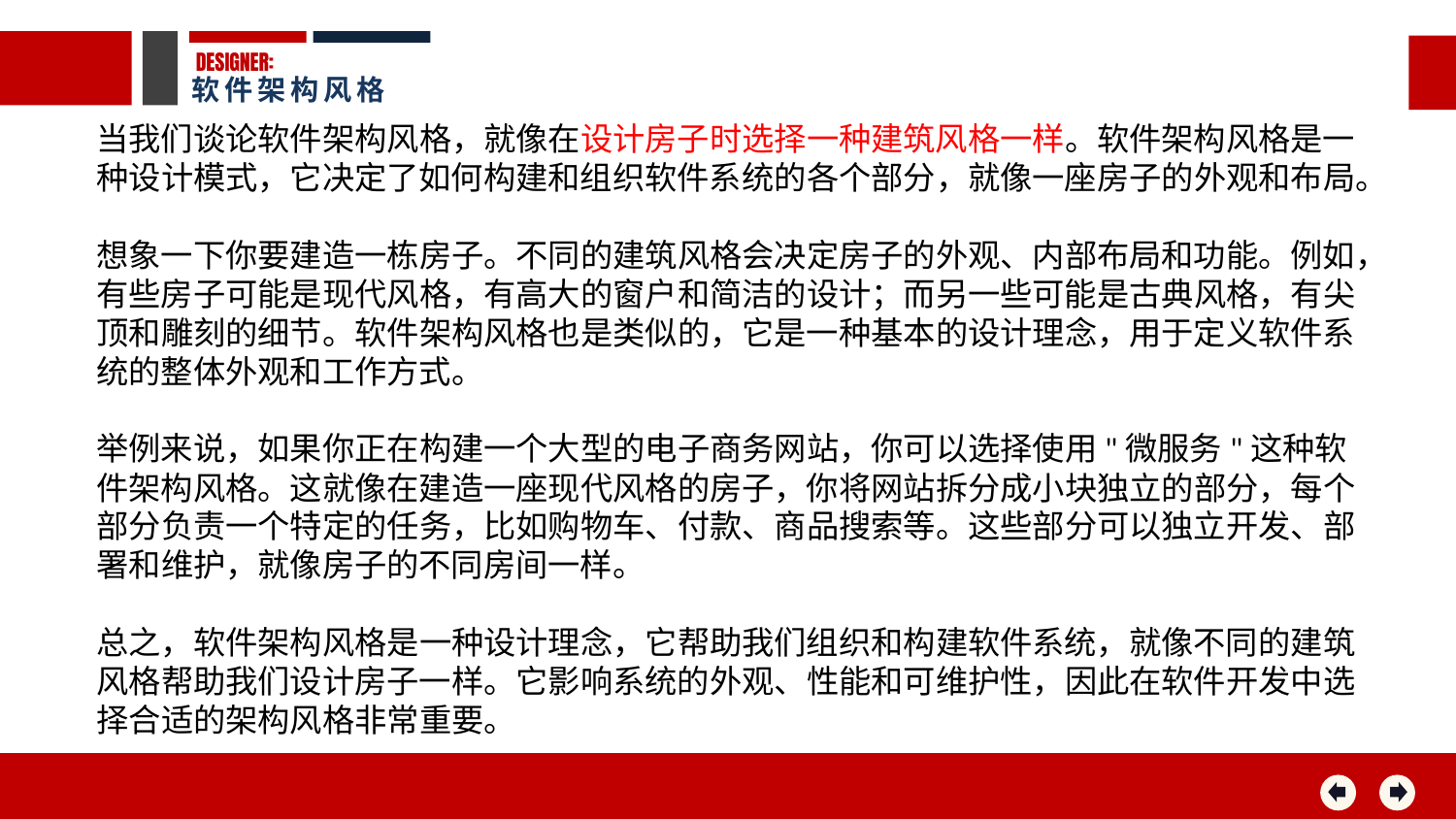

DESIGNER:
软件架构风格
当我们谈论软件架构风格，就像在设计房子时选择一种建筑风格一样。软件架构风格是一种设计模式，它决定了如何构建和组织软件系统的各个部分，就像一座房子的外观和布局。

想象一下你要建造一栋房子。不同的建筑风格会决定房子的外观、内部布局和功能。例如，有些房子可能是现代风格，有高大的窗户和简洁的设计；而另一些可能是古典风格，有尖顶和雕刻的细节。软件架构风格也是类似的，它是一种基本的设计理念，用于定义软件系统的整体外观和工作方式。

举例来说，如果你正在构建一个大型的电子商务网站，你可以选择使用"微服务"这种软件架构风格。这就像在建造一座现代风格的房子，你将网站拆分成小块独立的部分，每个部分负责一个特定的任务，比如购物车、付款、商品搜索等。这些部分可以独立开发、部署和维护，就像房子的不同房间一样。

总之，软件架构风格是一种设计理念，它帮助我们组织和构建软件系统，就像不同的建筑风格帮助我们设计房子一样。它影响系统的外观、性能和可维护性，因此在软件开发中选择合适的架构风格非常重要。